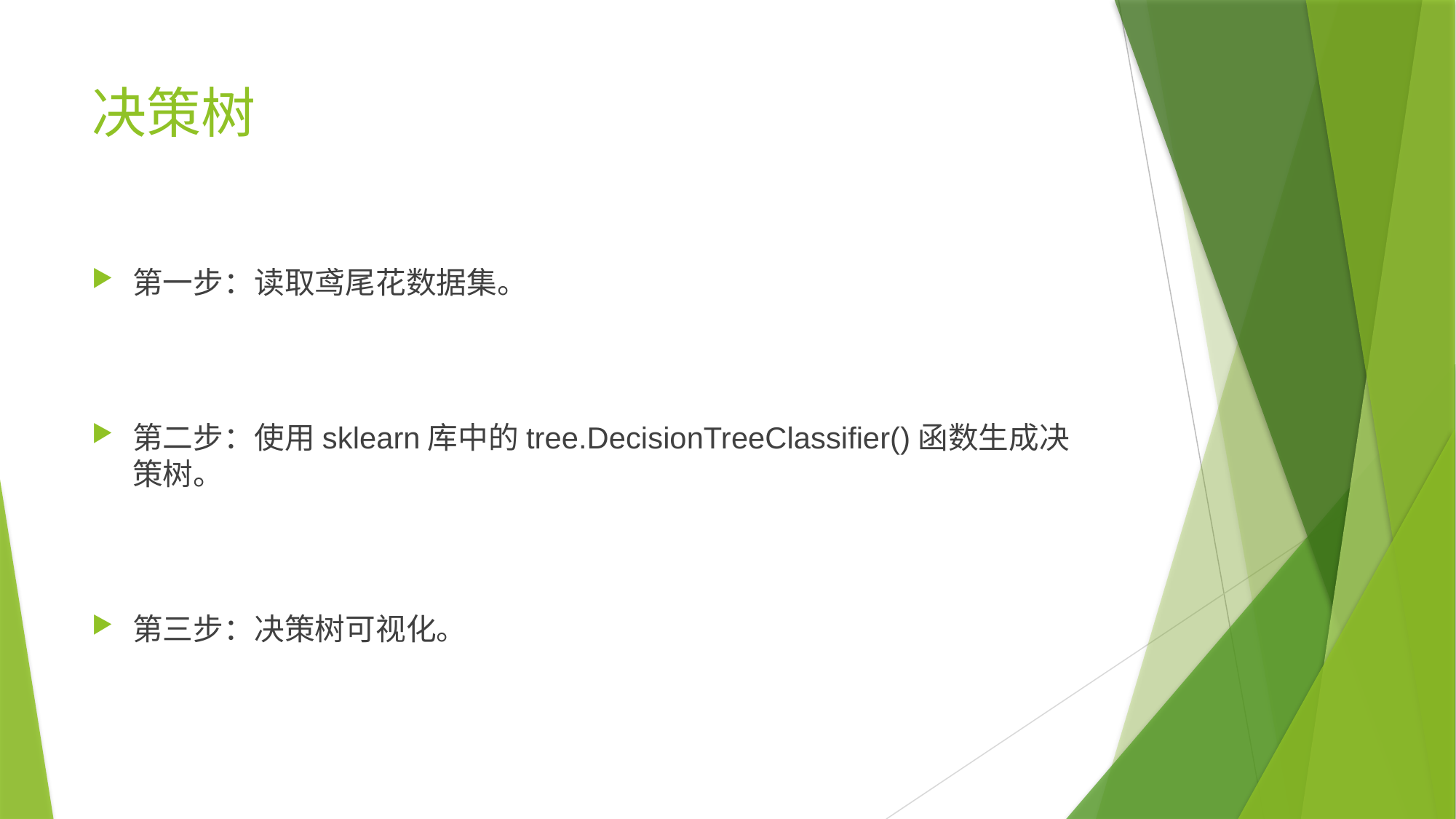

# 决策树
第一步：读取鸢尾花数据集。

第二步：使用sklearn库中的tree.DecisionTreeClassifier()函数生成决策树。

第三步：决策树可视化。